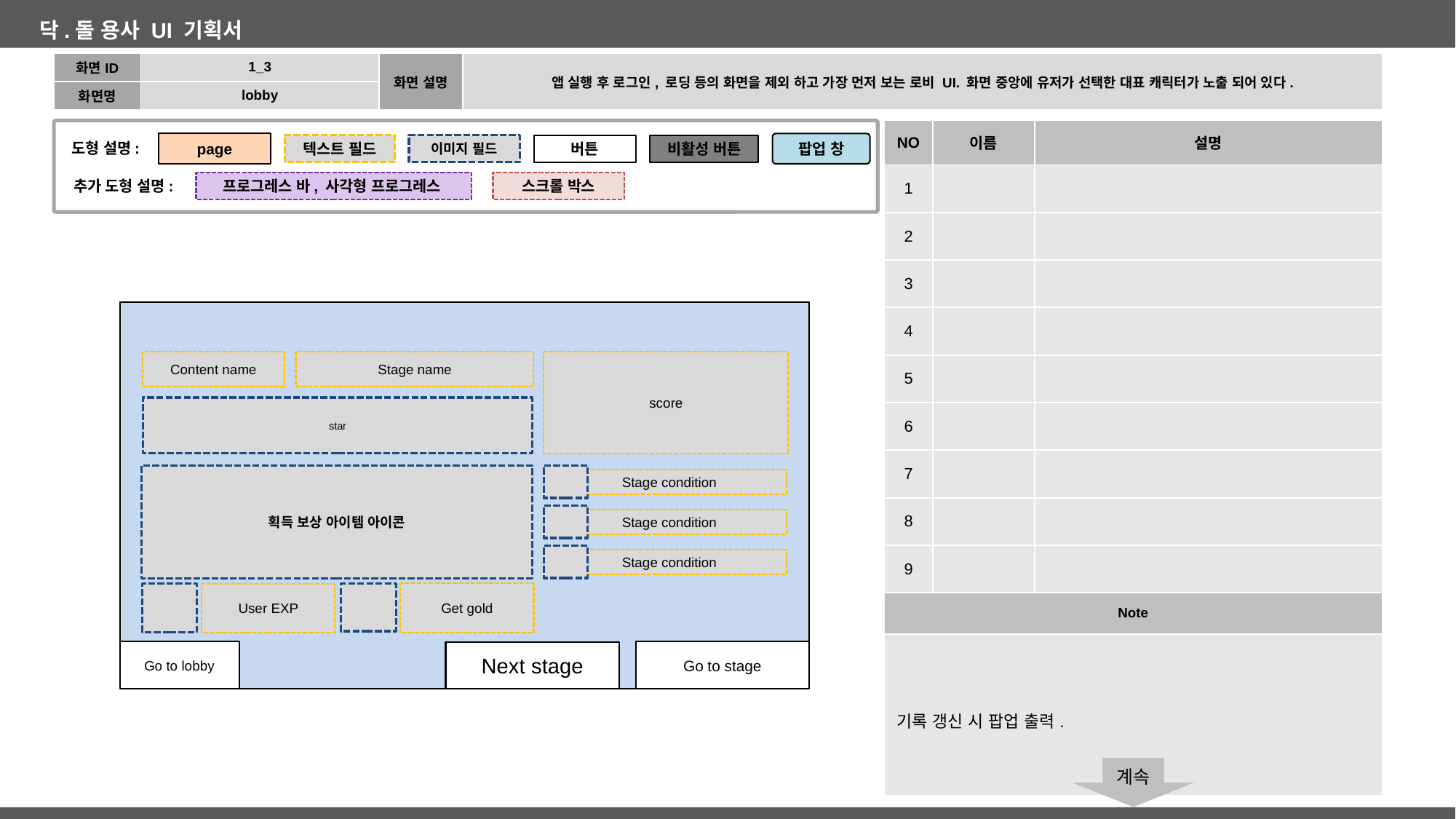

| 화면ID | 1\_3 | 화면 설명 | 앱 실행 후 로그인, 로딩 등의 화면을 제외 하고 가장 먼저 보는 로비 UI. 화면 중앙에 유저가 선택한 대표 캐릭터가 노출 되어 있다. |
| --- | --- | --- | --- |
| 화면명 | lobby |  |  |

| NO | 이름 | 설명 |
| --- | --- | --- |
| 1 |  |  |
| 2 |  |  |
| 3 |  |  |
| 4 |  |  |
| 5 |  |  |
| 6 |  |  |
| 7 |  |  |
| 8 |  |  |
| 9 |  |  |
| Note |  |  |
| 기록 갱신 시 팝업 출력. |  |  |
page
도형 설명:
팝업 창
비활성 버튼
텍스트 필드
이미지 필드
버튼
추가 도형 설명:
프로그레스 바, 사각형 프로그레스
스크롤 박스
결과 화면
score
Content name
Stage name
star
획득 보상 아이템 아이콘

Stage condition

Stage condition

Stage condition
Get gold

User EXP
Go to lobby
Go to stage
Next stage
계속